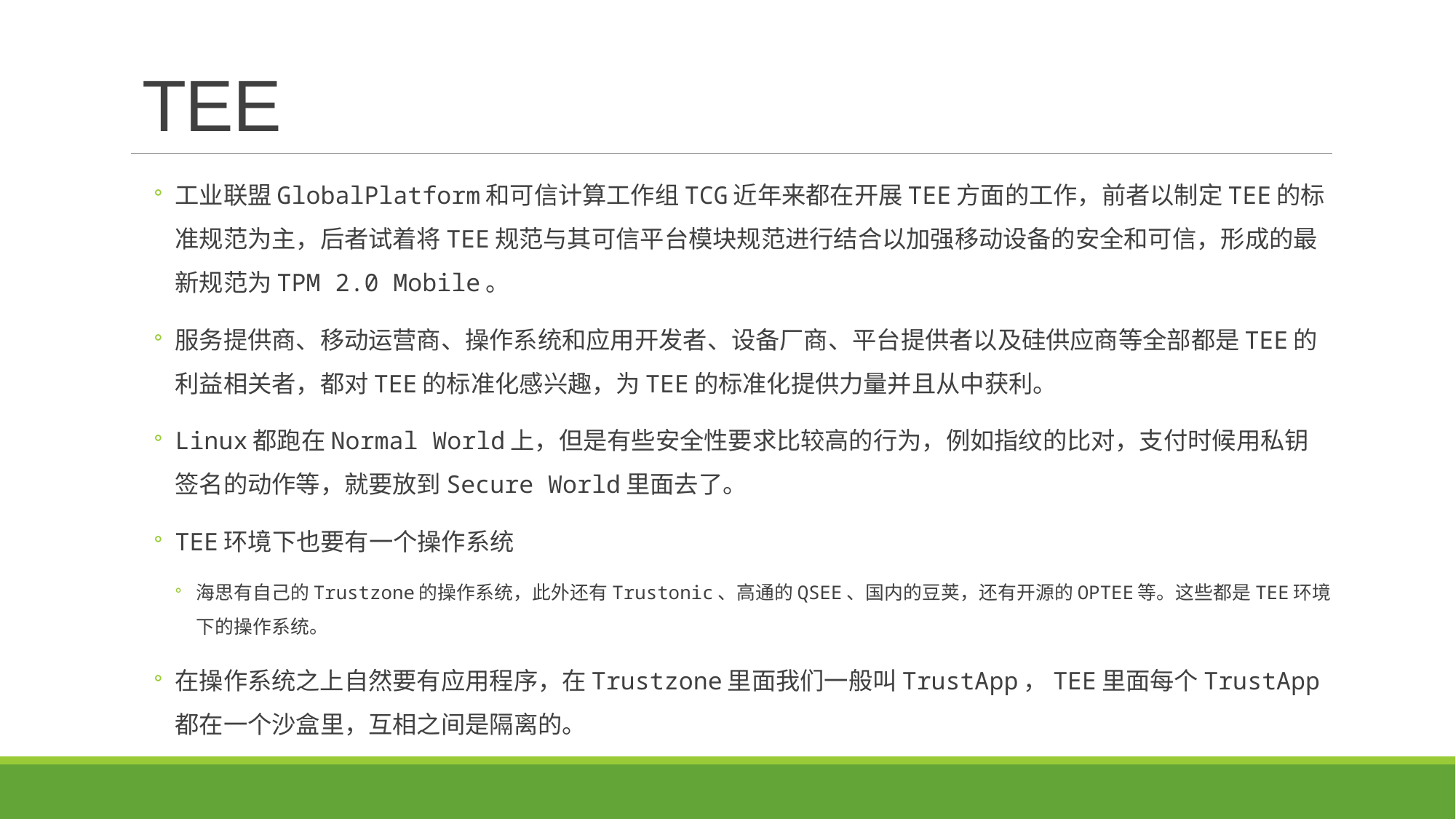

# TEE
工业联盟GlobalPlatform和可信计算工作组TCG近年来都在开展TEE方面的工作，前者以制定TEE的标准规范为主，后者试着将TEE规范与其可信平台模块规范进行结合以加强移动设备的安全和可信，形成的最新规范为TPM 2.0 Mobile。
服务提供商、移动运营商、操作系统和应用开发者、设备厂商、平台提供者以及硅供应商等全部都是TEE的利益相关者，都对TEE的标准化感兴趣，为TEE的标准化提供力量并且从中获利。
Linux都跑在Normal World上，但是有些安全性要求比较高的行为，例如指纹的比对，支付时候用私钥签名的动作等，就要放到Secure World里面去了。
TEE环境下也要有一个操作系统
海思有自己的Trustzone的操作系统，此外还有Trustonic、高通的QSEE、国内的豆荚，还有开源的OPTEE等。这些都是TEE环境下的操作系统。
在操作系统之上自然要有应用程序，在Trustzone里面我们一般叫TrustApp，TEE里面每个TrustApp都在一个沙盒里，互相之间是隔离的。